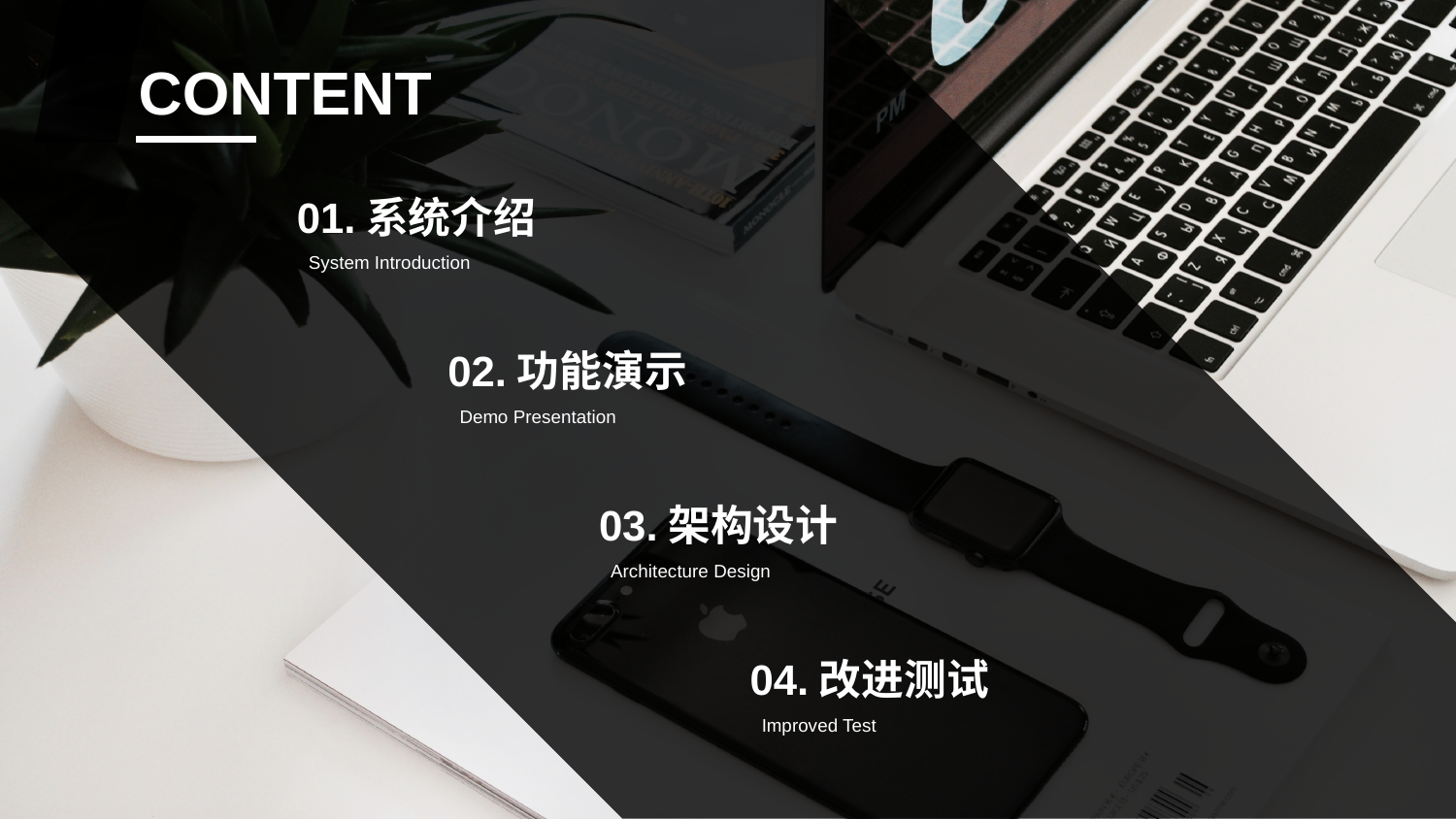

CONTENT
01.系统介绍
System Introduction
02.功能演示
Demo Presentation
03.架构设计
Architecture Design
04.改进测试
Improved Test